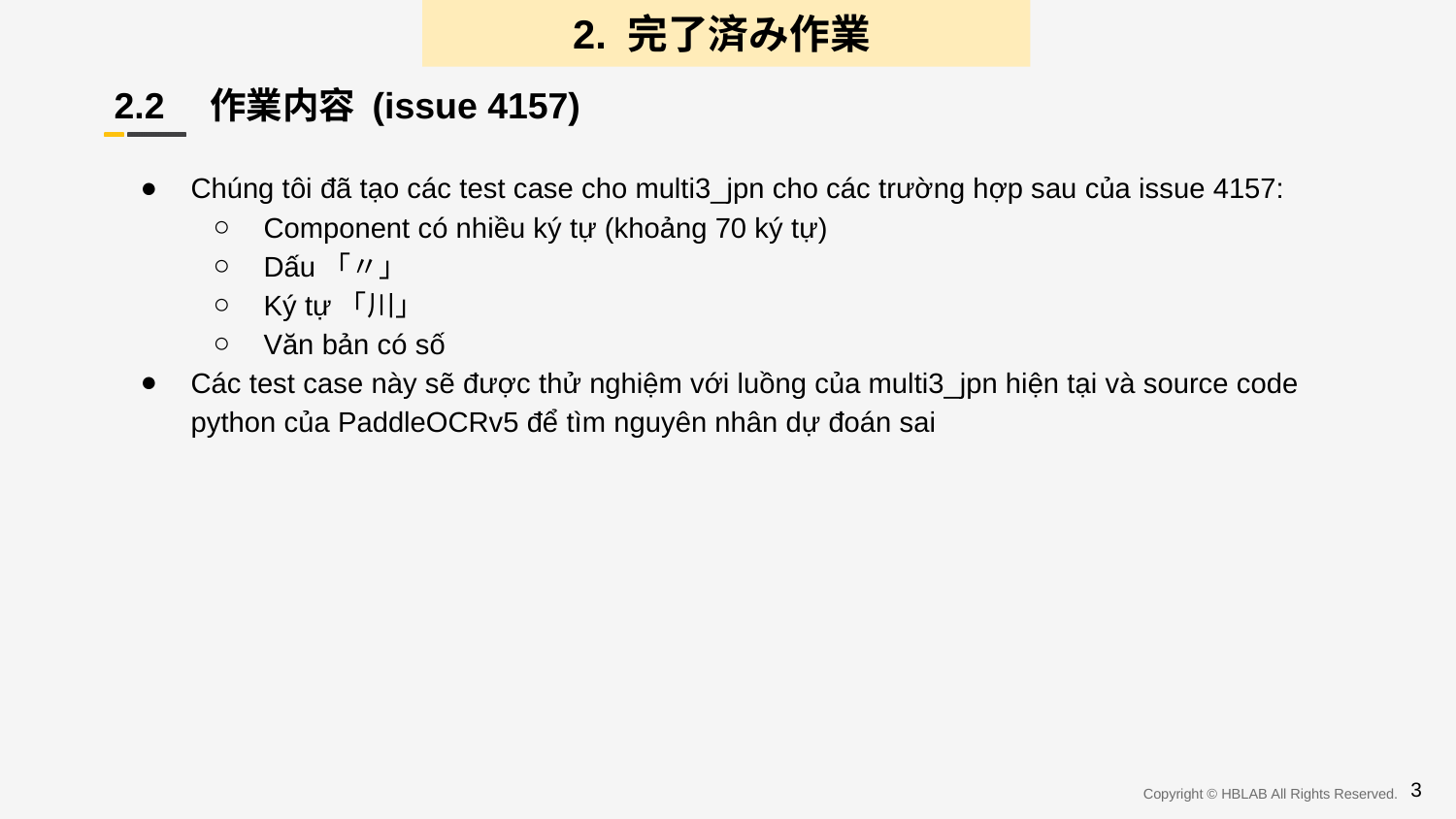

2. 完了済み作業
2.2　作業内容 (issue 4157)
Chúng tôi đã tạo các test case cho multi3_jpn cho các trường hợp sau của issue 4157:
Component có nhiều ký tự (khoảng 70 ký tự)
Dấu「〃」
Ký tự「川」
Văn bản có số
Các test case này sẽ được thử nghiệm với luồng của multi3_jpn hiện tại và source code python của PaddleOCRv5 để tìm nguyên nhân dự đoán sai
3